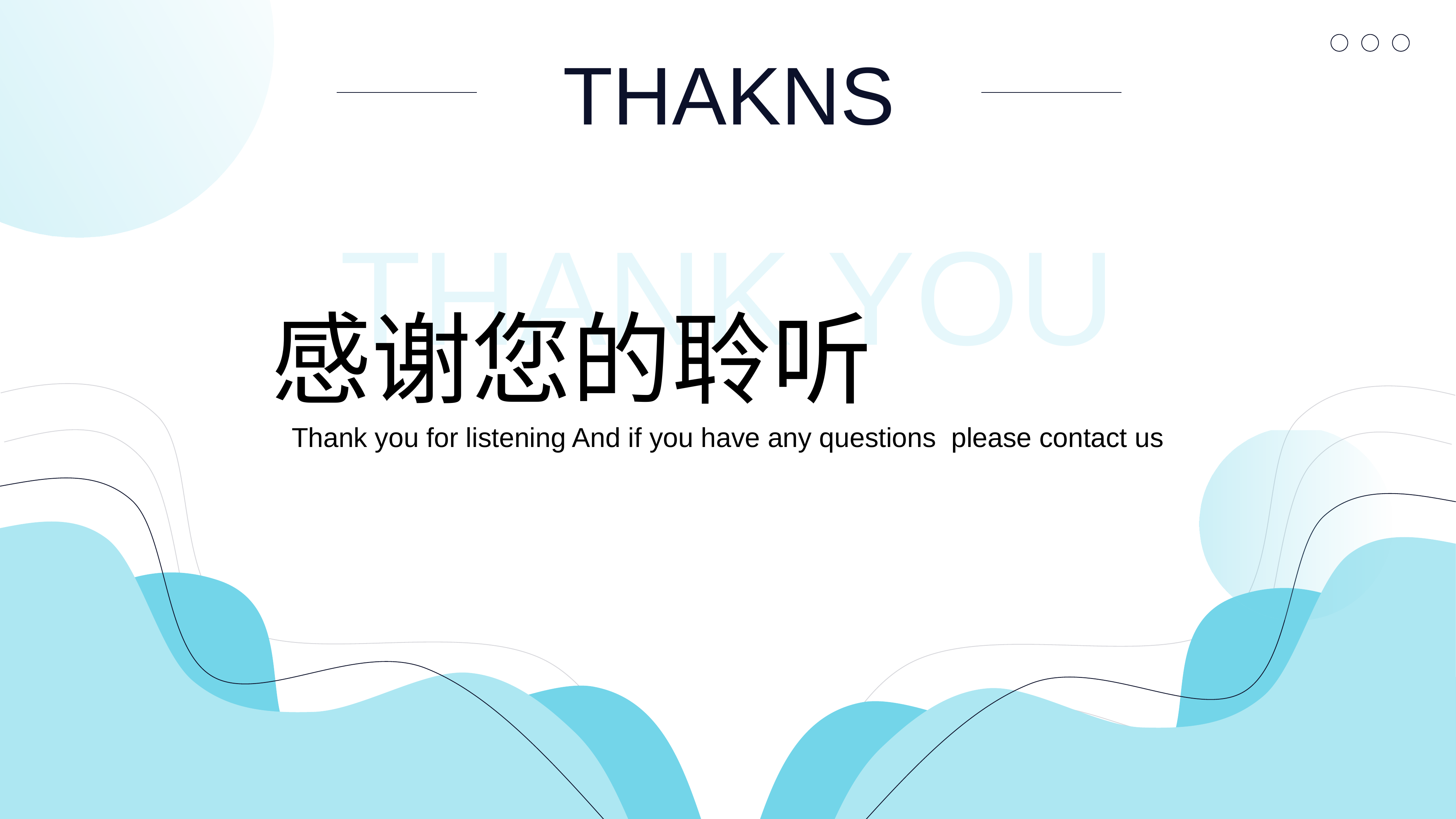

THAKNS
THANK YOU
感谢您的聆听

Thank you for listening And if you have any questions  please contact us